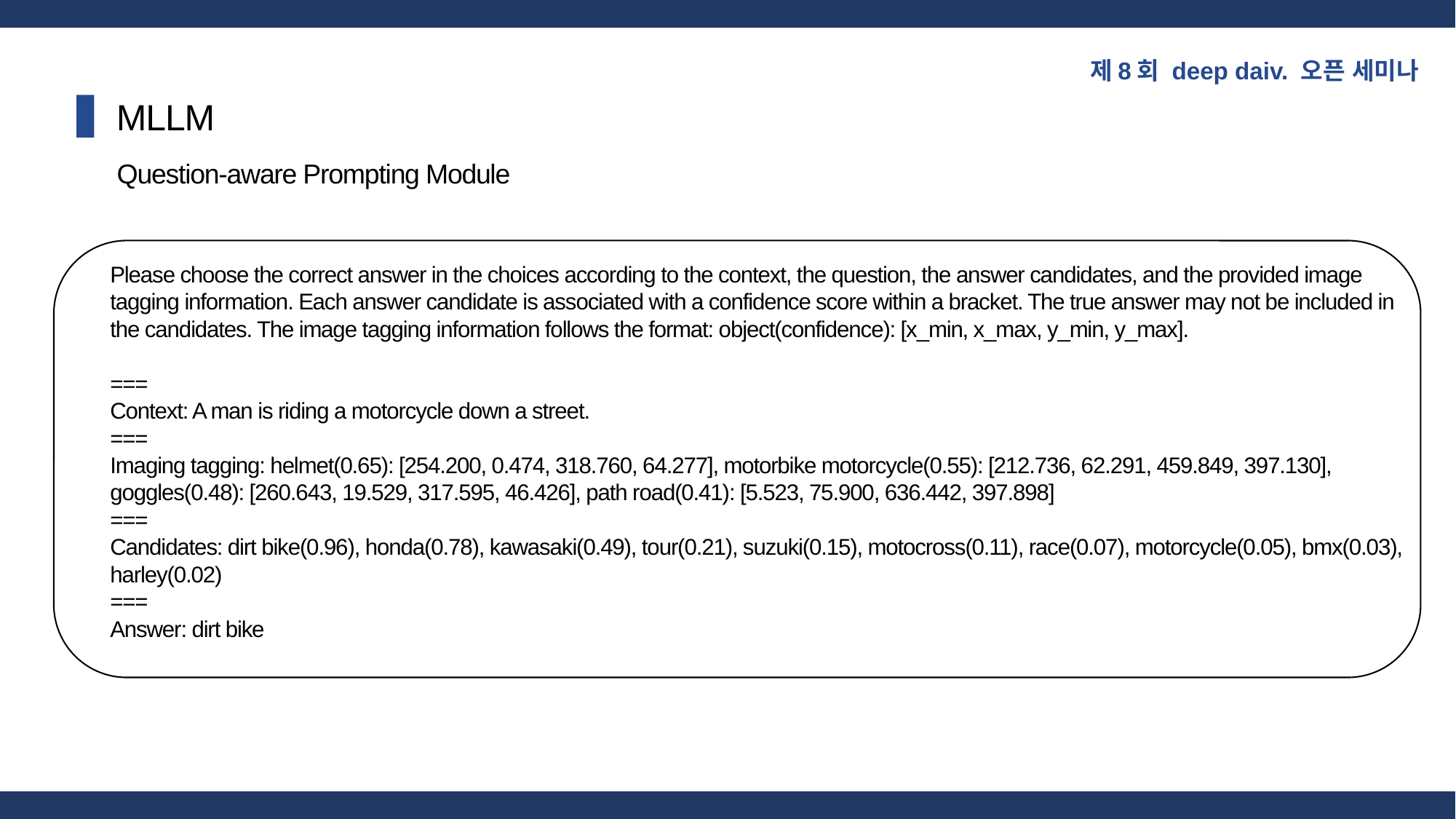

제8회 deep daiv. 오픈 세미나
MLLM

Question-aware Prompting Module

Please choose the correct answer in the choices according to the context, the question, the answer candidates, and the provided image tagging information. Each answer candidate is associated with a confidence score within a bracket. The true answer may not be included in the candidates. The image tagging information follows the format: object(confidence): [x_min, x_max, y_min, y_max].

===
Context: A man is riding a motorcycle down a street.
===
Imaging tagging: helmet(0.65): [254.200, 0.474, 318.760, 64.277], motorbike motorcycle(0.55): [212.736, 62.291, 459.849, 397.130], goggles(0.48): [260.643, 19.529, 317.595, 46.426], path road(0.41): [5.523, 75.900, 636.442, 397.898]
===
Candidates: dirt bike(0.96), honda(0.78), kawasaki(0.49), tour(0.21), suzuki(0.15), motocross(0.11), race(0.07), motorcycle(0.05), bmx(0.03), harley(0.02)
===
Answer: dirt bike